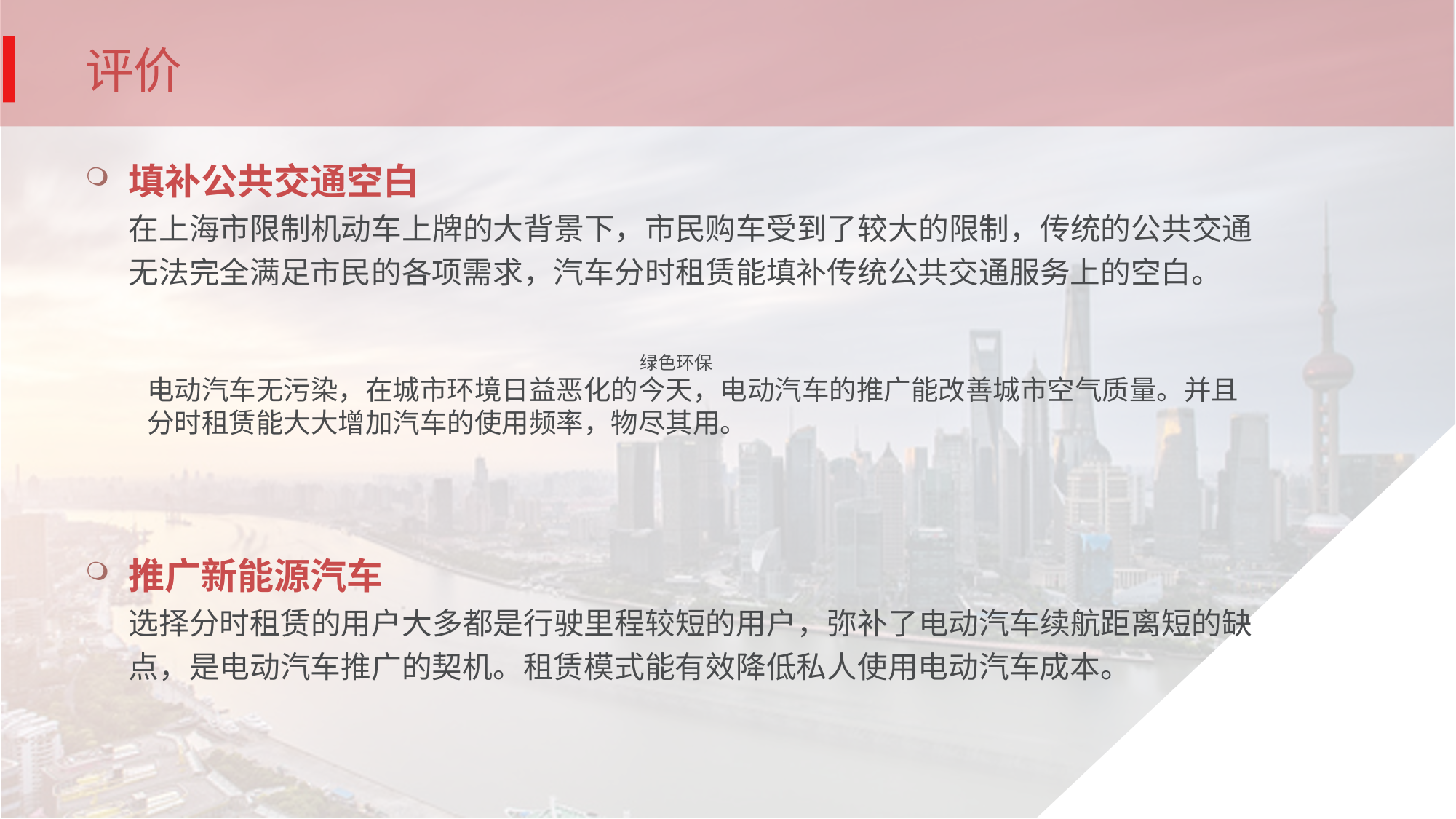

# 评价
填补公共交通空白
在上海市限制机动车上牌的大背景下，市民购车受到了较大的限制，传统的公共交通无法完全满足市民的各项需求，汽车分时租赁能填补传统公共交通服务上的空白。

绿色环保
电动汽车无污染，在城市环境日益恶化的今天，电动汽车的推广能改善城市空气质量。并且分时租赁能大大增加汽车的使用频率，物尽其用。

推广新能源汽车
选择分时租赁的用户大多都是行驶里程较短的用户，弥补了电动汽车续航距离短的缺点，是电动汽车推广的契机。租赁模式能有效降低私人使用电动汽车成本。